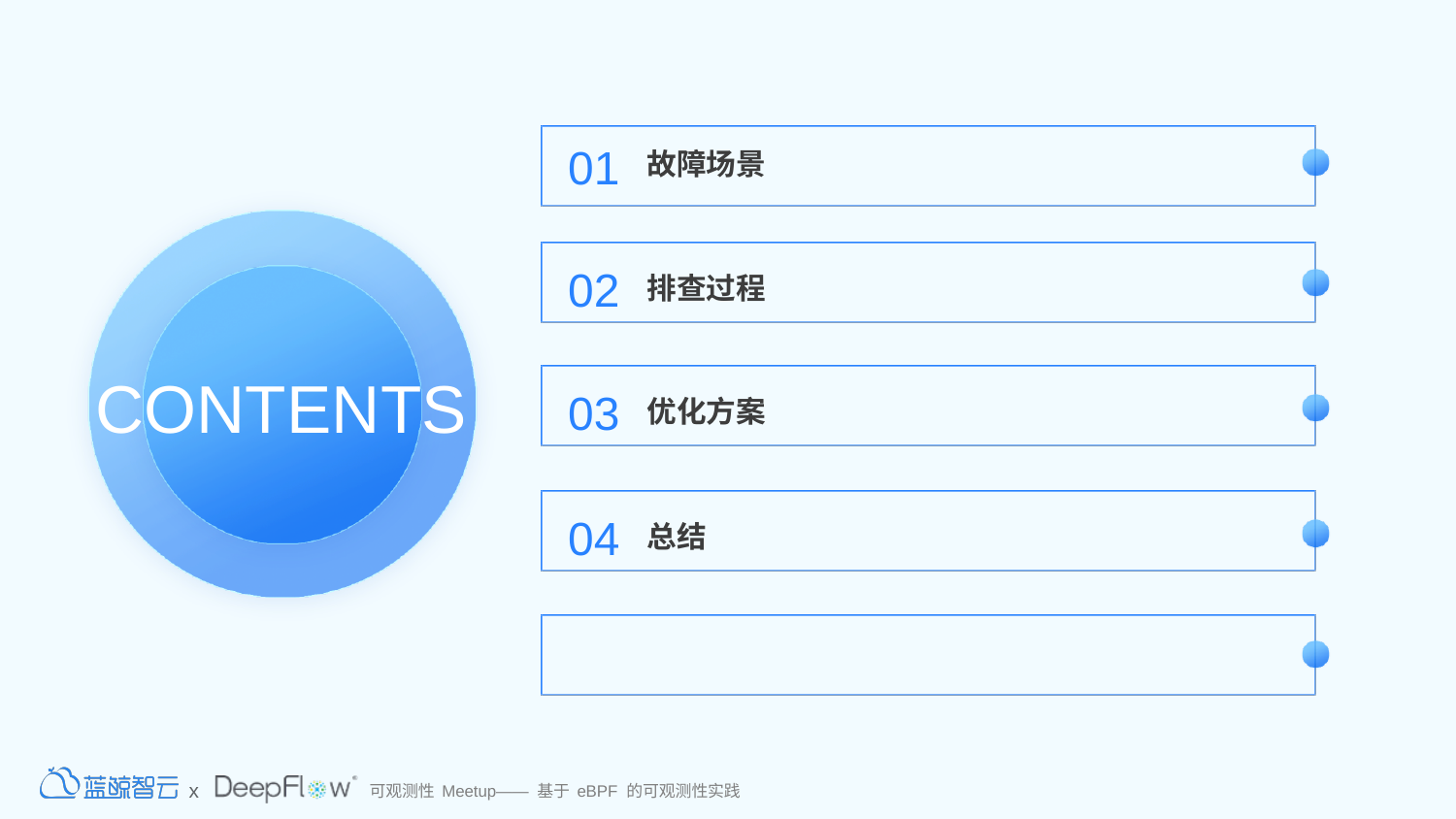

故障场景
01
排查过程
02
优化方案
03
总结
04